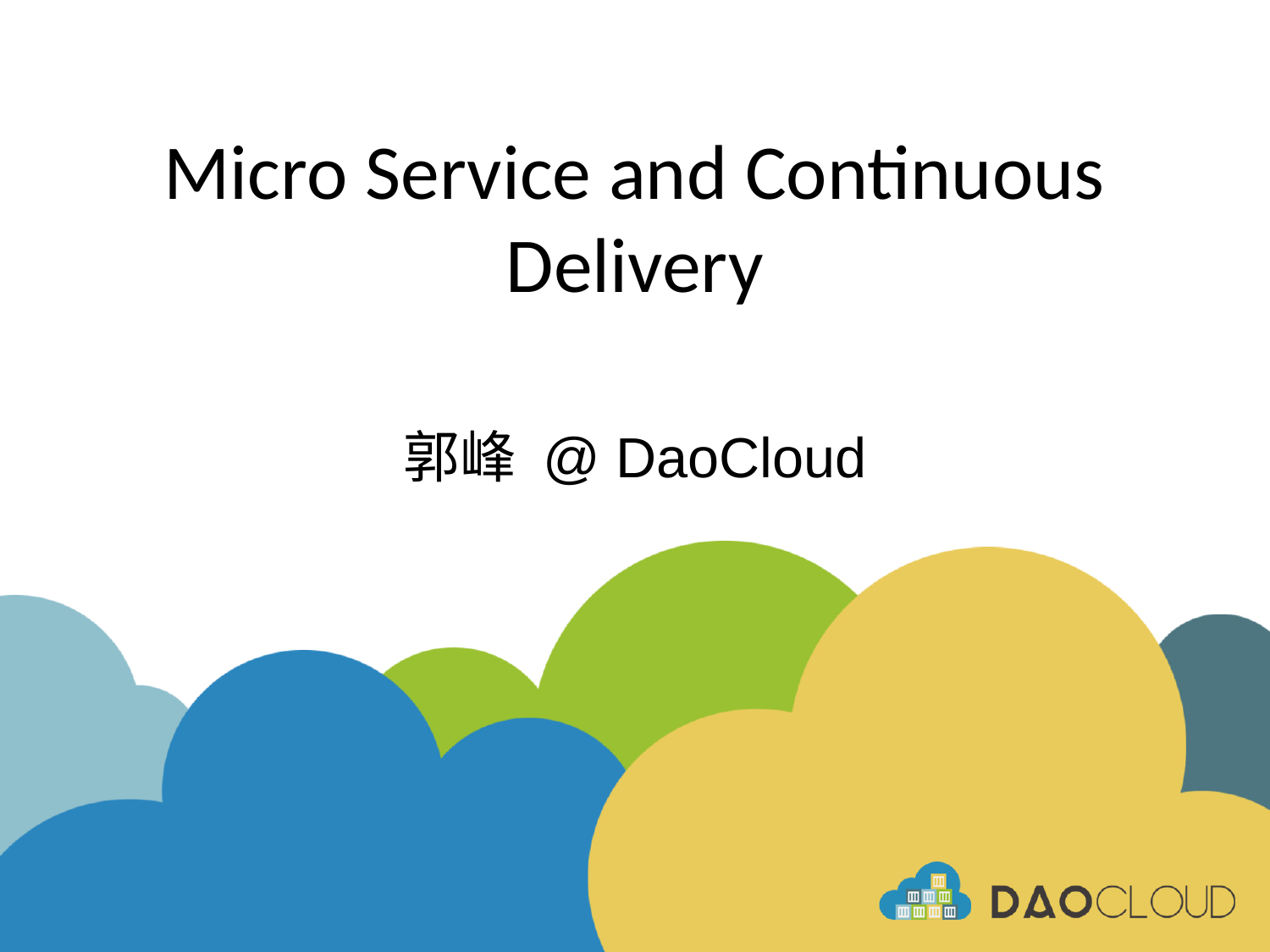

# Micro Service and Continuous Delivery
郭峰 @ DaoCloud